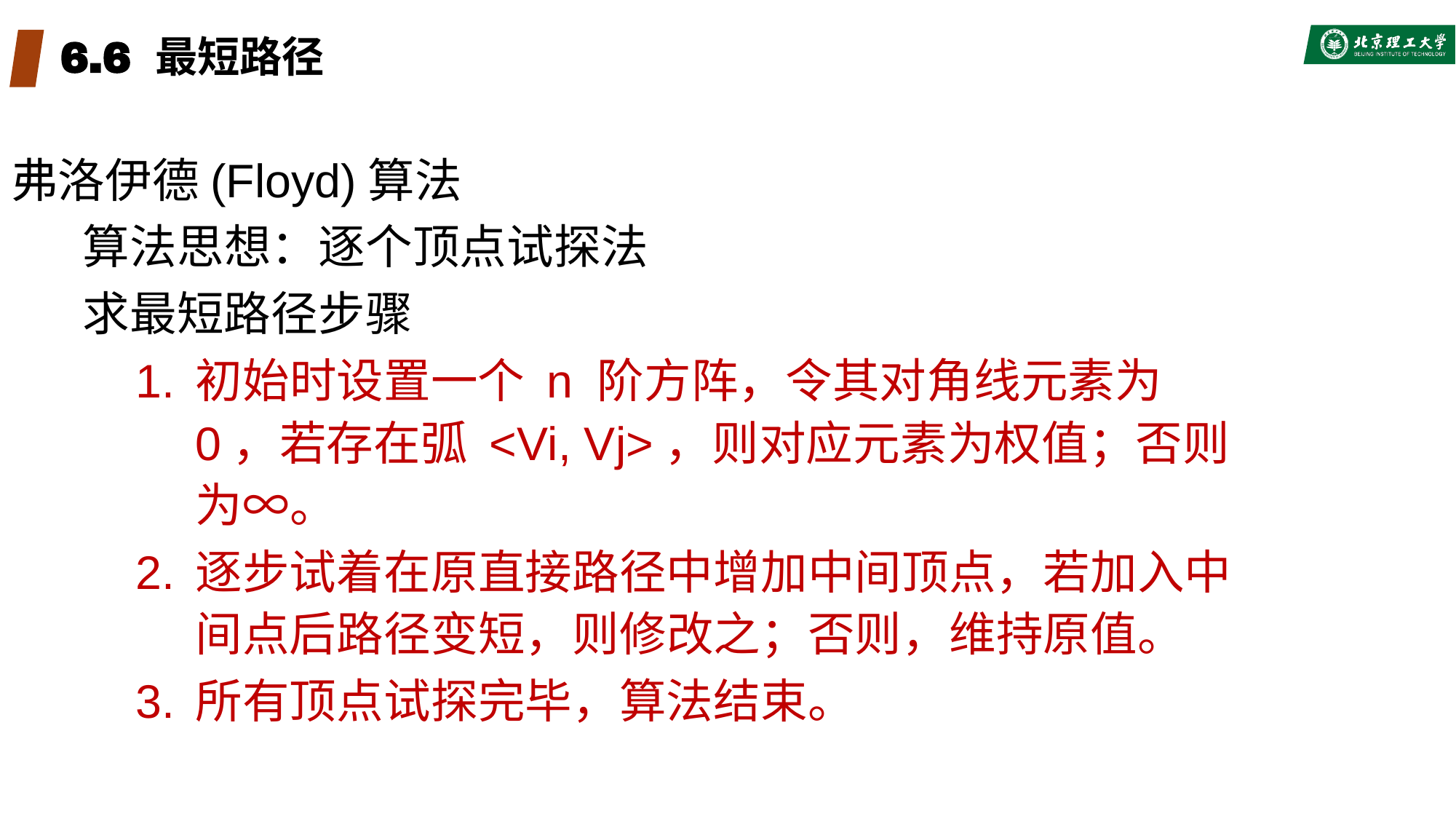

# 6.6 最短路径
弗洛伊德(Floyd)算法
算法思想：逐个顶点试探法
求最短路径步骤
初始时设置一个 n 阶方阵，令其对角线元素为 0，若存在弧 <Vi, Vj>，则对应元素为权值；否则为∞。
逐步试着在原直接路径中增加中间顶点，若加入中间点后路径变短，则修改之；否则，维持原值。
所有顶点试探完毕，算法结束。